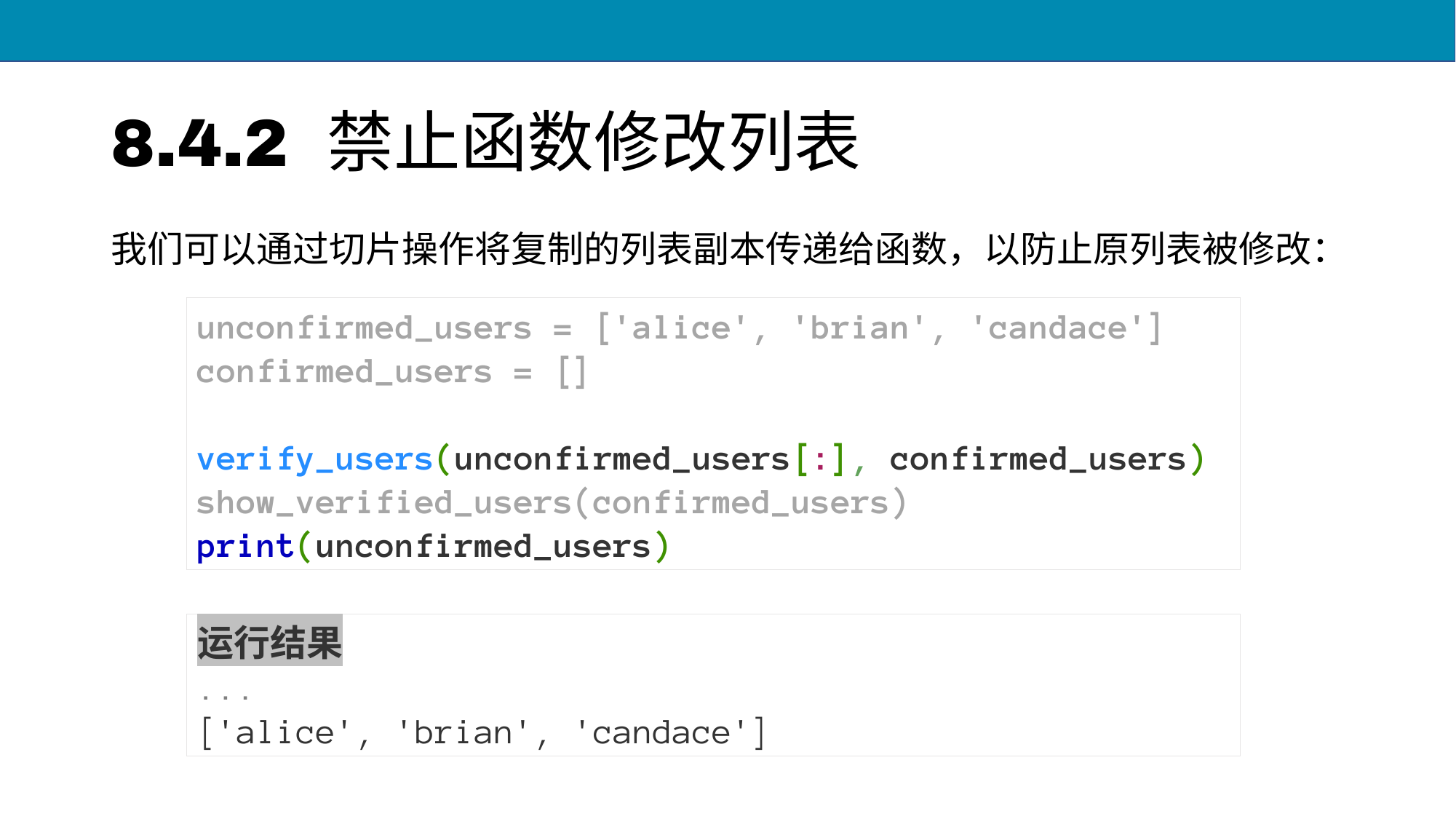

# 8.4.2 禁止函数修改列表
我们可以通过切片操作将复制的列表副本传递给函数，以防止原列表被修改：
unconfirmed_users = ['alice', 'brian', 'candace']
confirmed_users = []
verify_users(unconfirmed_users[:], confirmed_users)
show_verified_users(confirmed_users)
print(unconfirmed_users)
运行结果
...
['alice', 'brian', 'candace']